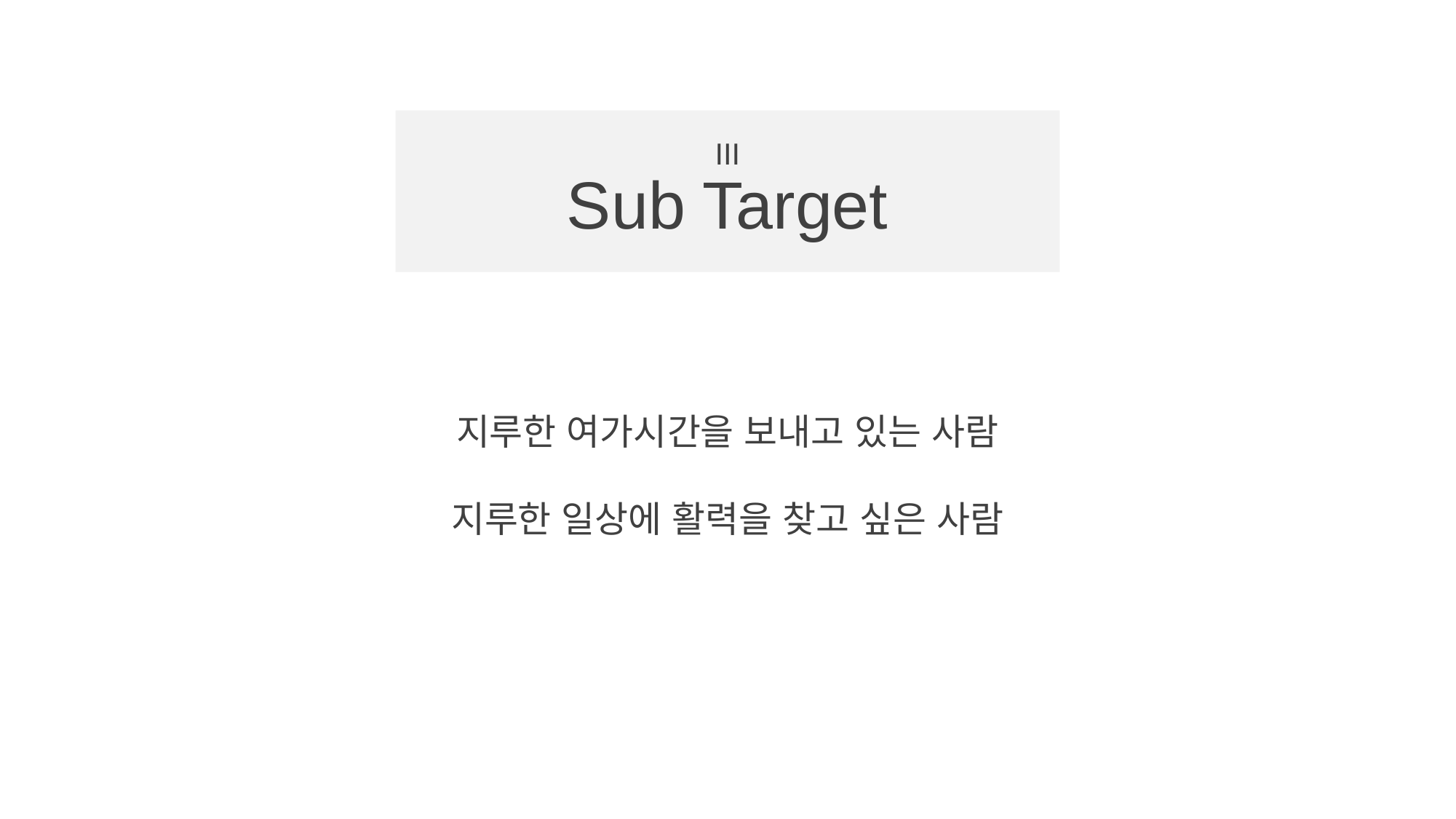

# III Sub Target
지루한 여가시간을 보내고 있는 사람

지루한 일상에 활력을 찾고 싶은 사람